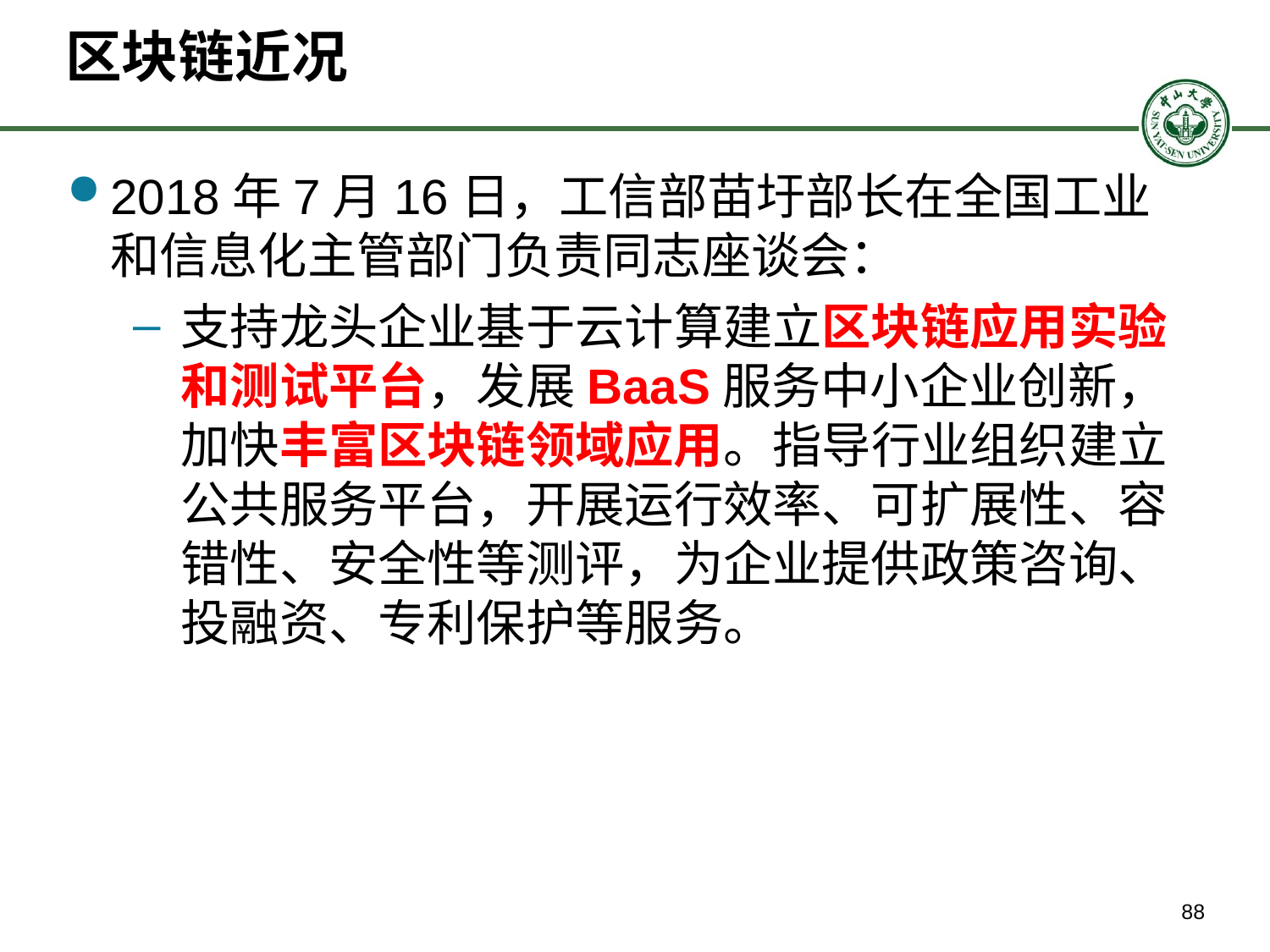

# 区块链近况
2018年7月16日，工信部苗圩部长在全国工业和信息化主管部门负责同志座谈会：
支持龙头企业基于云计算建立区块链应用实验和测试平台，发展BaaS服务中小企业创新，加快丰富区块链领域应用。指导行业组织建立公共服务平台，开展运行效率、可扩展性、容错性、安全性等测评，为企业提供政策咨询、投融资、专利保护等服务。